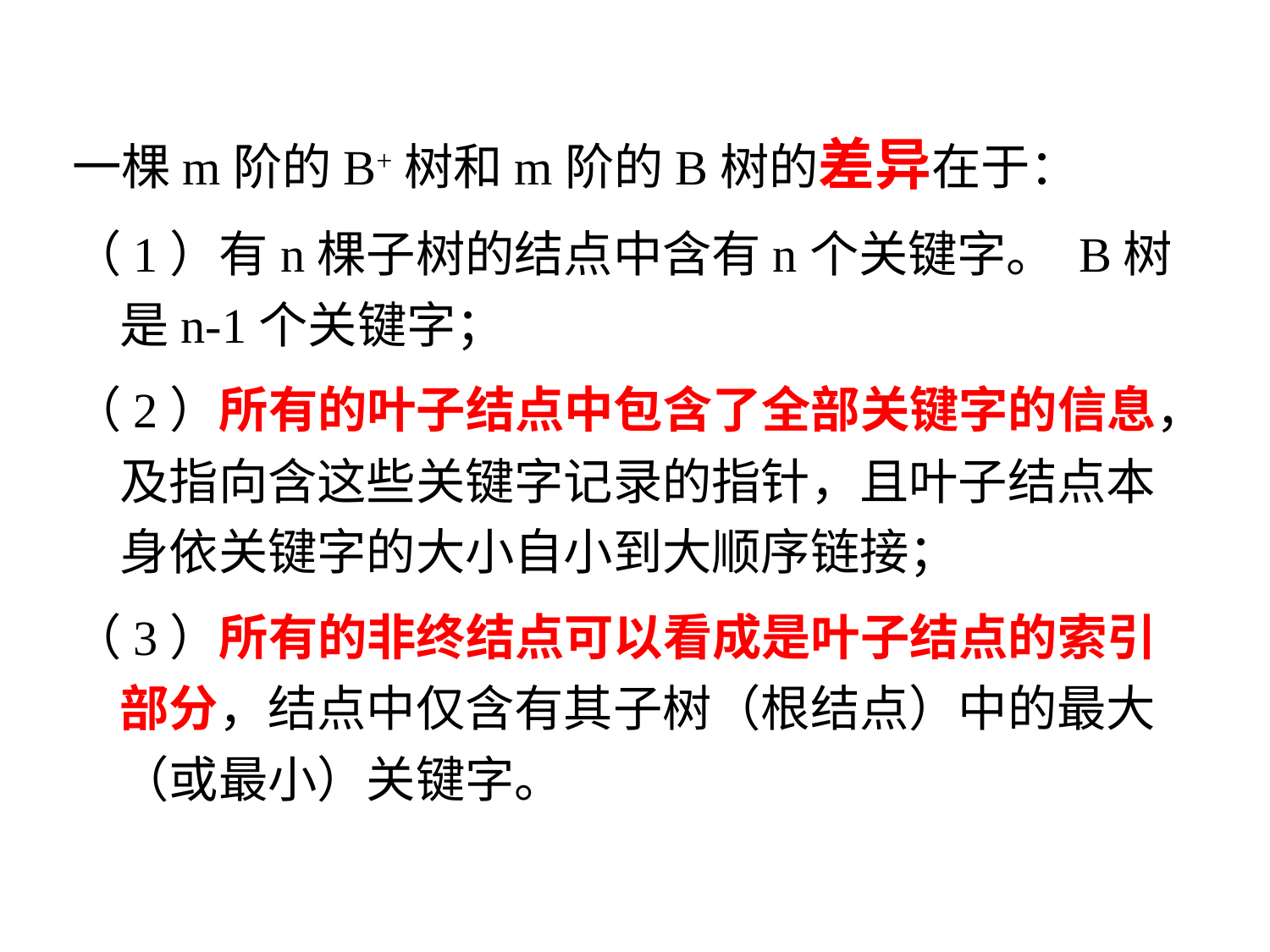

一棵m阶的B+树和m阶的B树的差异在于：
（1）有n棵子树的结点中含有n个关键字。 B树是n-1个关键字；
（2）所有的叶子结点中包含了全部关键字的信息，及指向含这些关键字记录的指针，且叶子结点本身依关键字的大小自小到大顺序链接；
（3）所有的非终结点可以看成是叶子结点的索引部分，结点中仅含有其子树（根结点）中的最大（或最小）关键字。